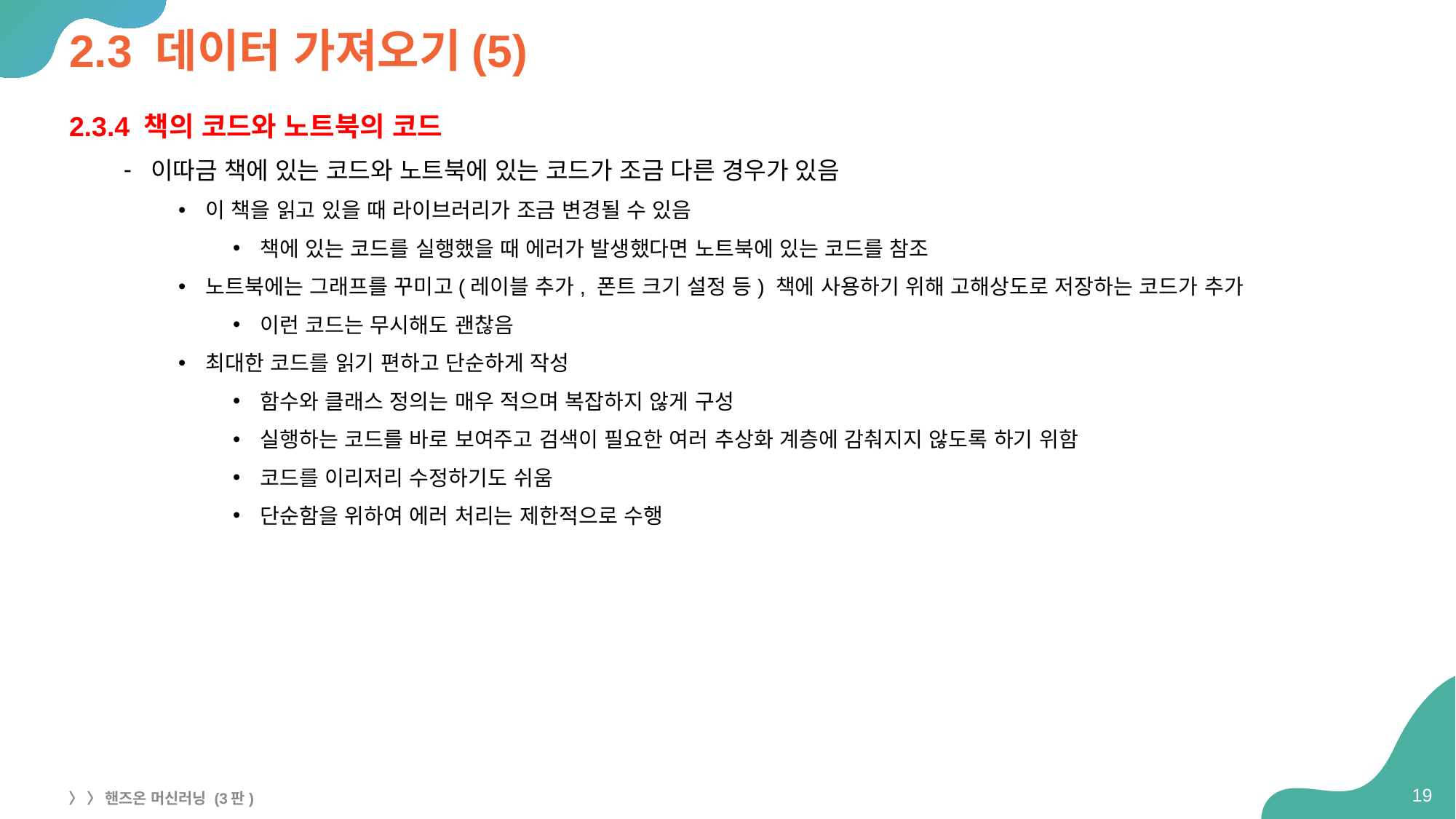

# 2.3 데이터 가져오기(5)
2.3.4 책의 코드와 노트북의 코드
이따금 책에 있는 코드와 노트북에 있는 코드가 조금 다른 경우가 있음
이 책을 읽고 있을 때 라이브러리가 조금 변경될 수 있음
책에 있는 코드를 실행했을 때 에러가 발생했다면 노트북에 있는 코드를 참조
노트북에는 그래프를 꾸미고(레이블 추가, 폰트 크기 설정 등) 책에 사용하기 위해 고해상도로 저장하는 코드가 추가
이런 코드는 무시해도 괜찮음
최대한 코드를 읽기 편하고 단순하게 작성
함수와 클래스 정의는 매우 적으며 복잡하지 않게 구성
실행하는 코드를 바로 보여주고 검색이 필요한 여러 추상화 계층에 감춰지지 않도록 하기 위함
코드를 이리저리 수정하기도 쉬움
단순함을 위하여 에러 처리는 제한적으로 수행
19
〉 〉 핸즈온 머신러닝 (3판)